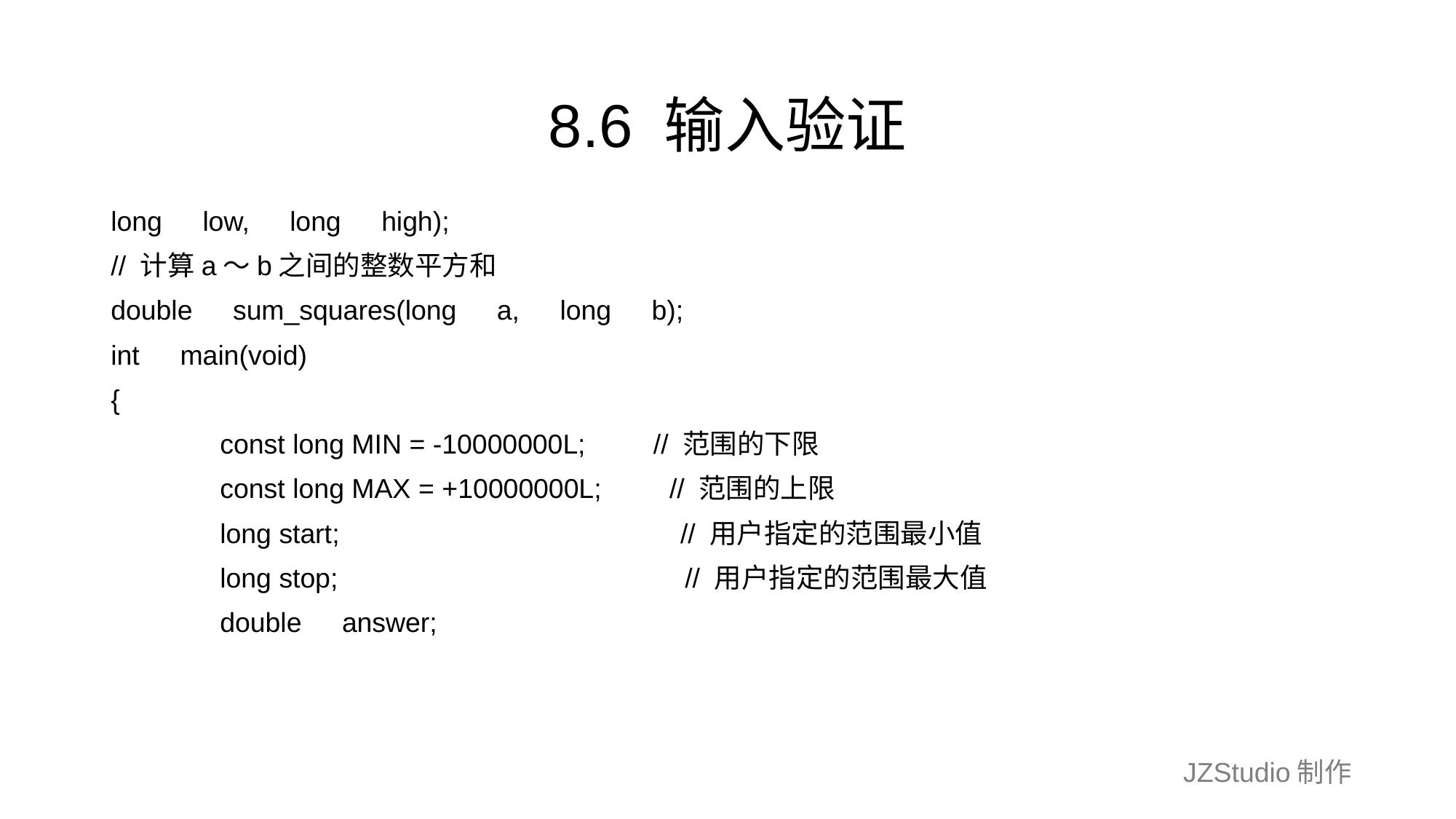

# 8.6 输入验证
long　low,　long　high);
// 计算a～b之间的整数平方和
double　sum_squares(long　a,　long　b);
int　main(void)
{
	const long MIN = -10000000L;　　// 范围的下限
	const long MAX = +10000000L;　　// 范围的上限
	long start;　　　　　　　　　　　　// 用户指定的范围最小值
	long stop;　　　　　　　　　　　　 // 用户指定的范围最大值
	double　answer;